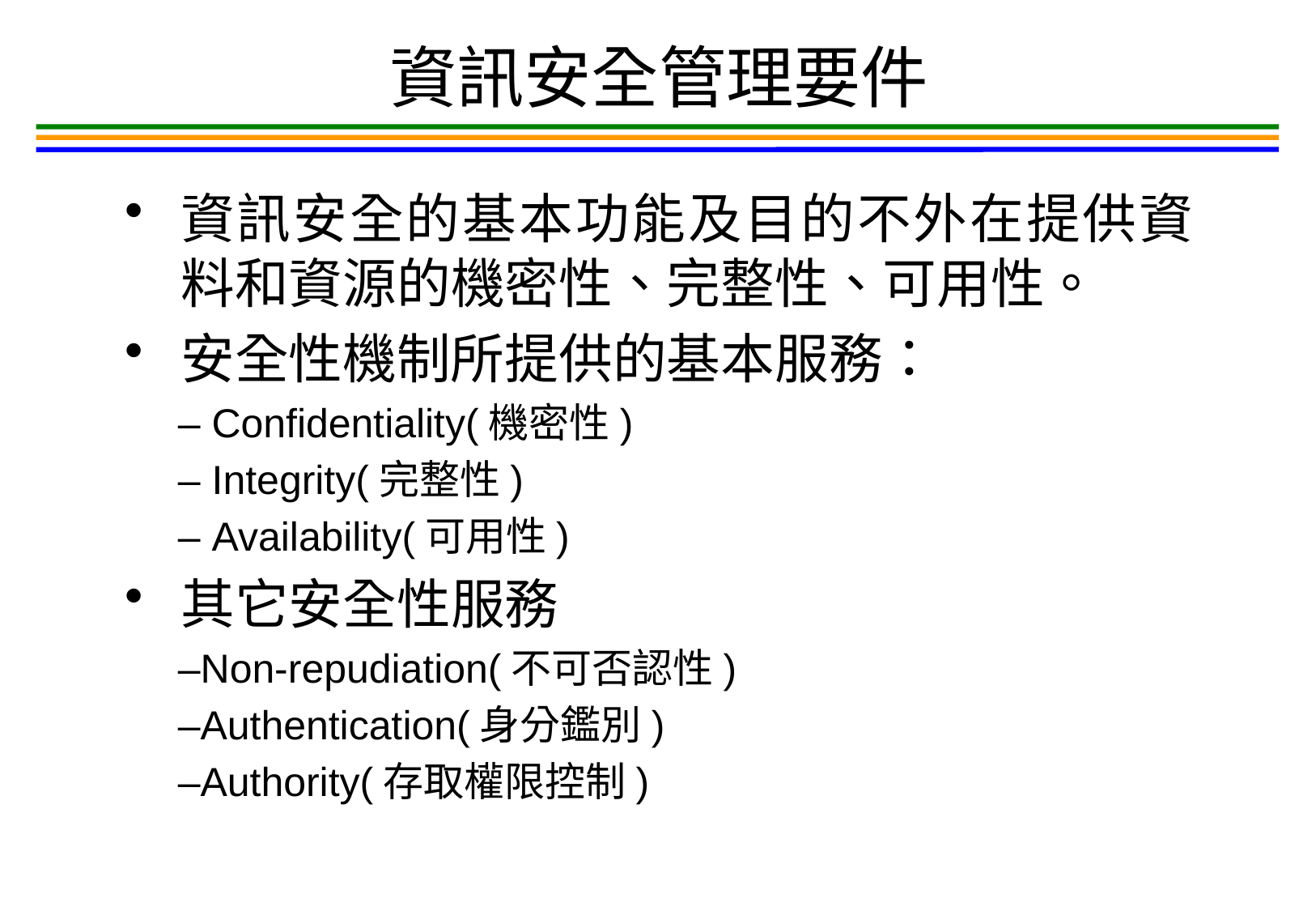

# 資訊安全管理要件
資訊安全的基本功能及目的不外在提供資料和資源的機密性、完整性、可用性。
安全性機制所提供的基本服務：
– Confidentiality(機密性)
– Integrity(完整性)
– Availability(可用性)
其它安全性服務
–Non-repudiation(不可否認性)
–Authentication(身分鑑別)
–Authority(存取權限控制)